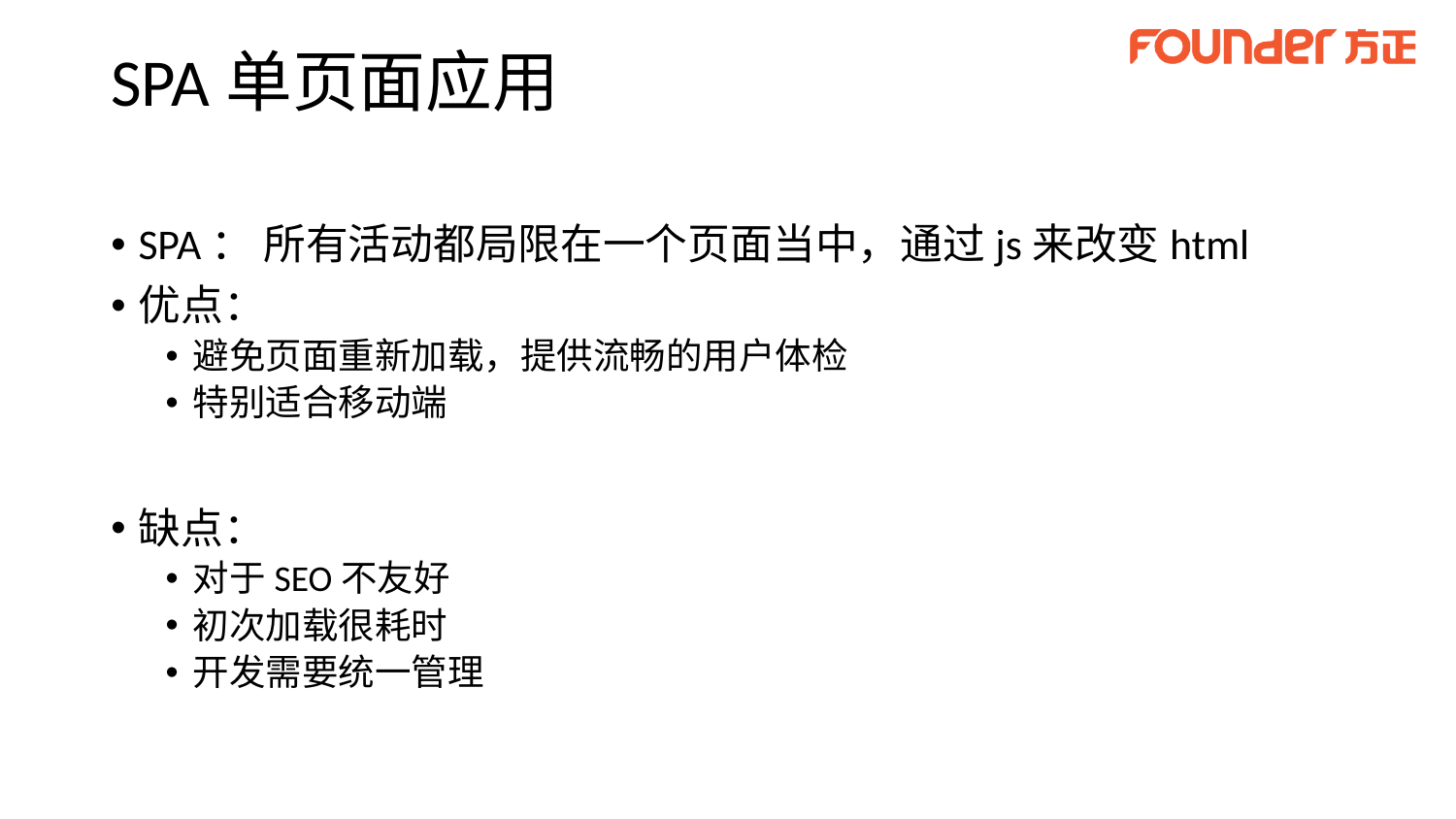

# SPA单页面应用
SPA： 所有活动都局限在一个页面当中，通过js来改变html
优点：
避免页面重新加载，提供流畅的用户体检
特别适合移动端

缺点：
对于SEO不友好
初次加载很耗时
开发需要统一管理